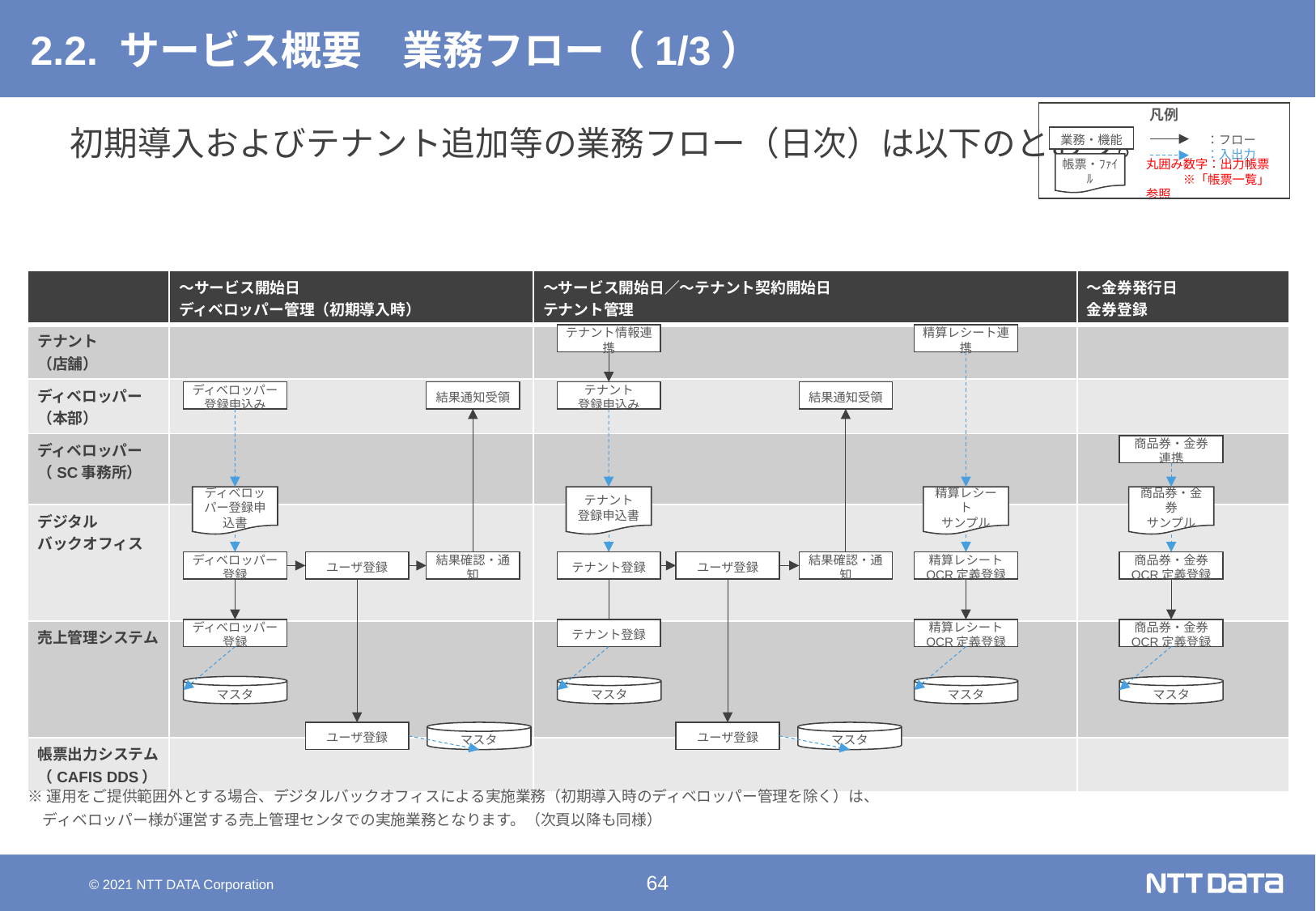

# 2.2. サービス概要　業務フロー（1/3）
凡例
：フロー
業務・機能
：入出力
帳票・ﾌｧｲﾙ
丸囲み数字：出力帳票
　　　※「帳票一覧」参照
初期導入およびテナント追加等の業務フロー（日次）は以下のとおり。
|  | ～サービス開始日 ディベロッパー管理（初期導入時） | ～サービス開始日／～テナント契約開始日 テナント管理 | ～金券発行日 金券登録 |
| --- | --- | --- | --- |
| テナント （店舗） |  |  |  |
| ディベロッパー （本部） |  |  |  |
| ディベロッパー （SC事務所） |  |  |  |
| デジタル バックオフィス |  |  |  |
| 売上管理システム |  |  |  |
| 帳票出力システム （CAFIS DDS） |  |  |  |
テナント情報連携
精算レシート連携
ディベロッパー
登録申込み
結果通知受領
テナント
登録申込み
結果通知受領
商品券・金券
連携
ディベロッパー登録申込書
テナント
登録申込書
精算レシート
サンプル
商品券・金券
サンプル
ディベロッパー登録
ユーザ登録
結果確認・通知
テナント登録
ユーザ登録
結果確認・通知
精算レシート
OCR定義登録
商品券・金券
OCR定義登録
ディベロッパー登録
テナント登録
精算レシート
OCR定義登録
商品券・金券
OCR定義登録
マスタ
マスタ
マスタ
マスタ
ユーザ登録
マスタ
ユーザ登録
マスタ
※運用をご提供範囲外とする場合、デジタルバックオフィスによる実施業務（初期導入時のディベロッパー管理を除く）は、
　ディベロッパー様が運営する売上管理センタでの実施業務となります。（次頁以降も同様）